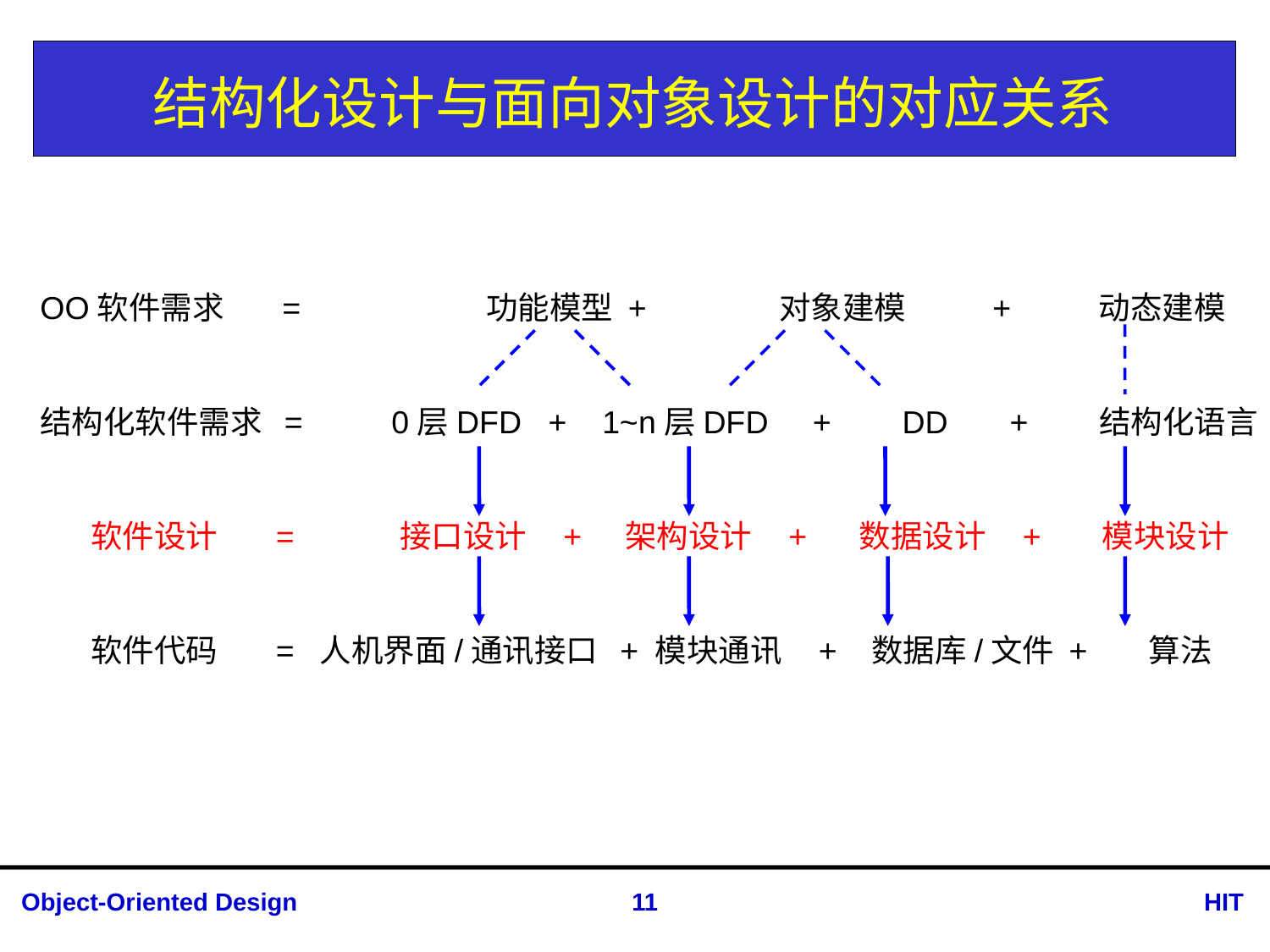

# 结构化设计与面向对象设计的对应关系
OO软件需求       =                    功能模型 +              对象建模           +         动态建模

结构化软件需求  =          0层DFD   +    1~n层DFD     +        DD       +       结构化语言

      软件设计       =           接口设计    +    架构设计    +     数据设计    +      模块设计

      软件代码       =  人机界面/通讯接口  + 模块通讯    +   数据库/文件 +      算法